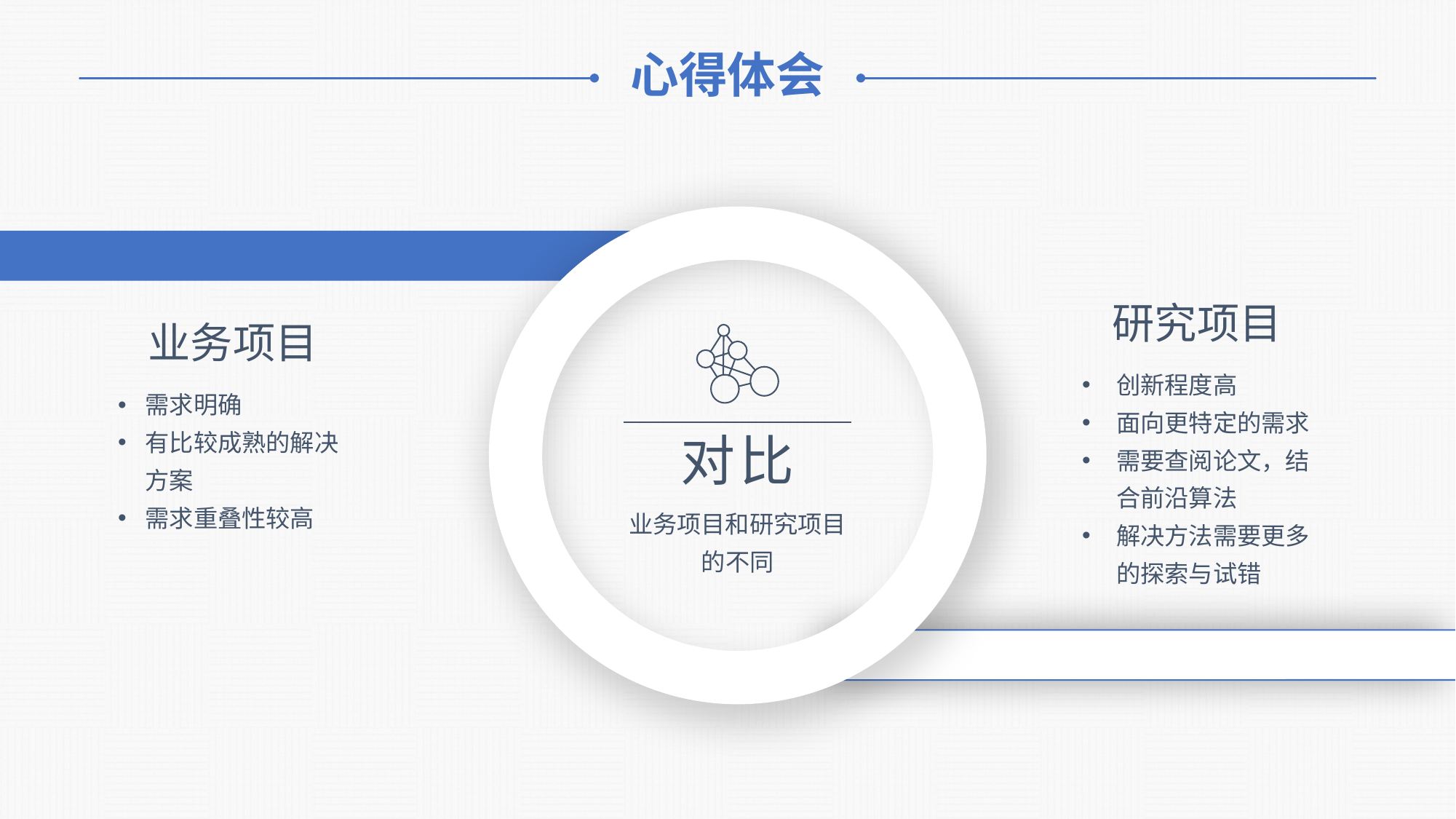

心得体会

研究项目
创新程度高
面向更特定的需求
需要查阅论文，结合前沿算法
解决方法需要更多的探索与试错

业务项目
需求明确
有比较成熟的解决方案
需求重叠性较高

对比
业务项目和研究项目的不同